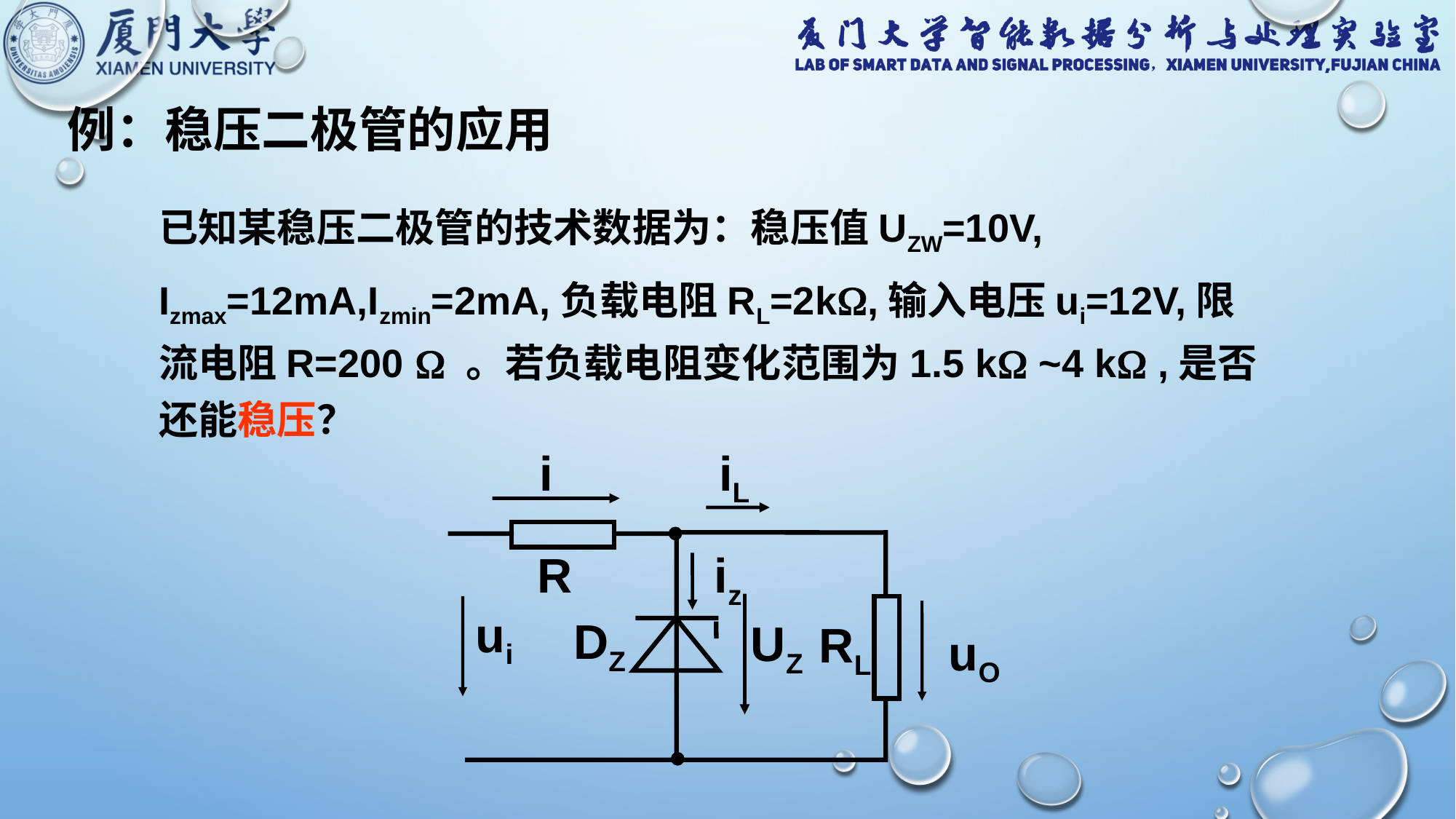

例：稳压二极管的应用
已知某稳压二极管的技术数据为：稳压值UZW=10V,
Izmax=12mA,Izmin=2mA,负载电阻RL=2kΩ,输入电压ui=12V,限流电阻R=200 Ω 。若负载电阻变化范围为1.5 kΩ ~4 kΩ ,是否还能稳压？

i
iL

R
iz

ui

DZ
UZ
RL
uO

206